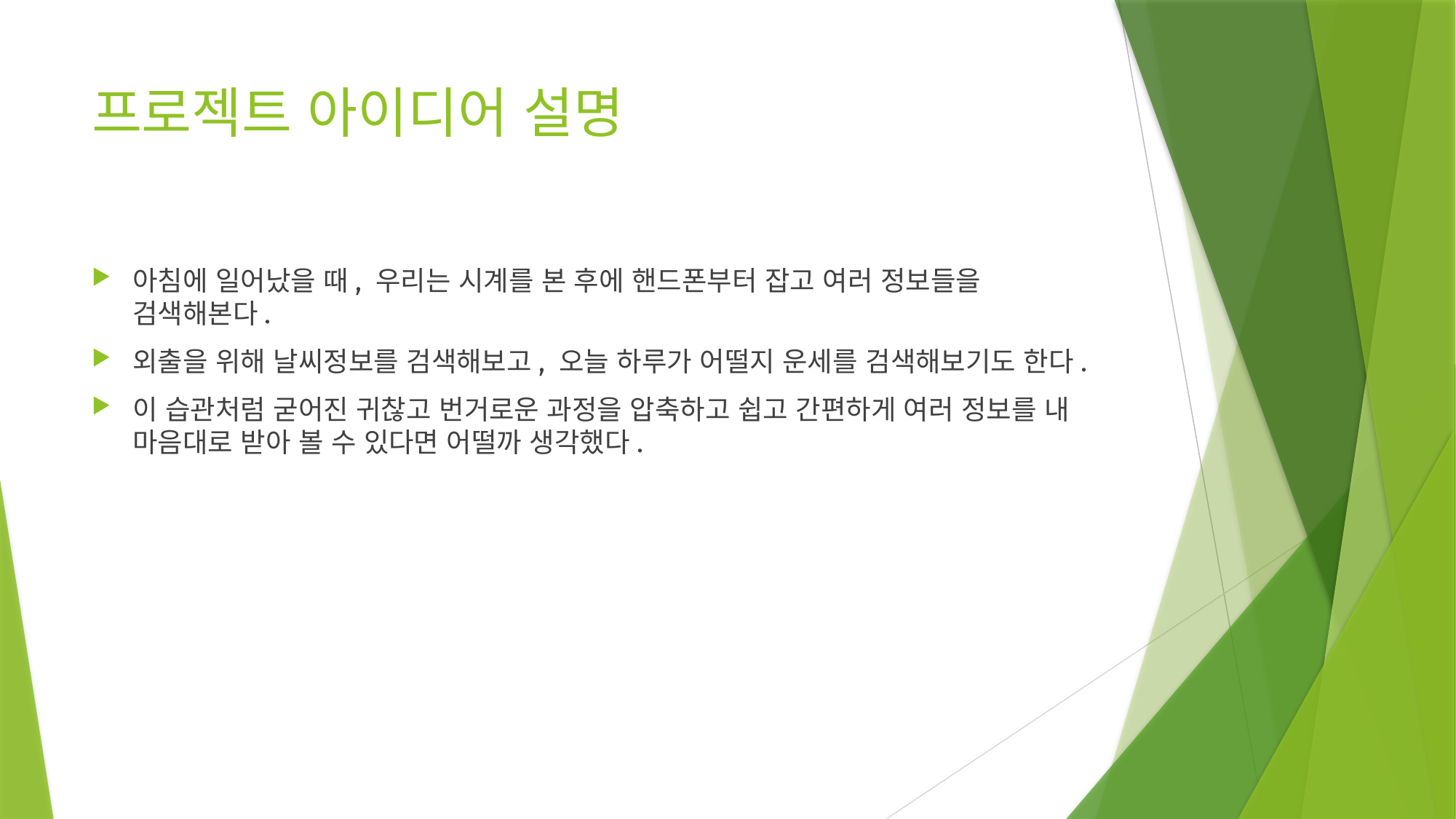

# 프로젝트 아이디어 설명
아침에 일어났을 때, 우리는 시계를 본 후에 핸드폰부터 잡고 여러 정보들을 검색해본다.
외출을 위해 날씨정보를 검색해보고, 오늘 하루가 어떨지 운세를 검색해보기도 한다.
이 습관처럼 굳어진 귀찮고 번거로운 과정을 압축하고 쉽고 간편하게 여러 정보를 내 마음대로 받아 볼 수 있다면 어떨까 생각했다.